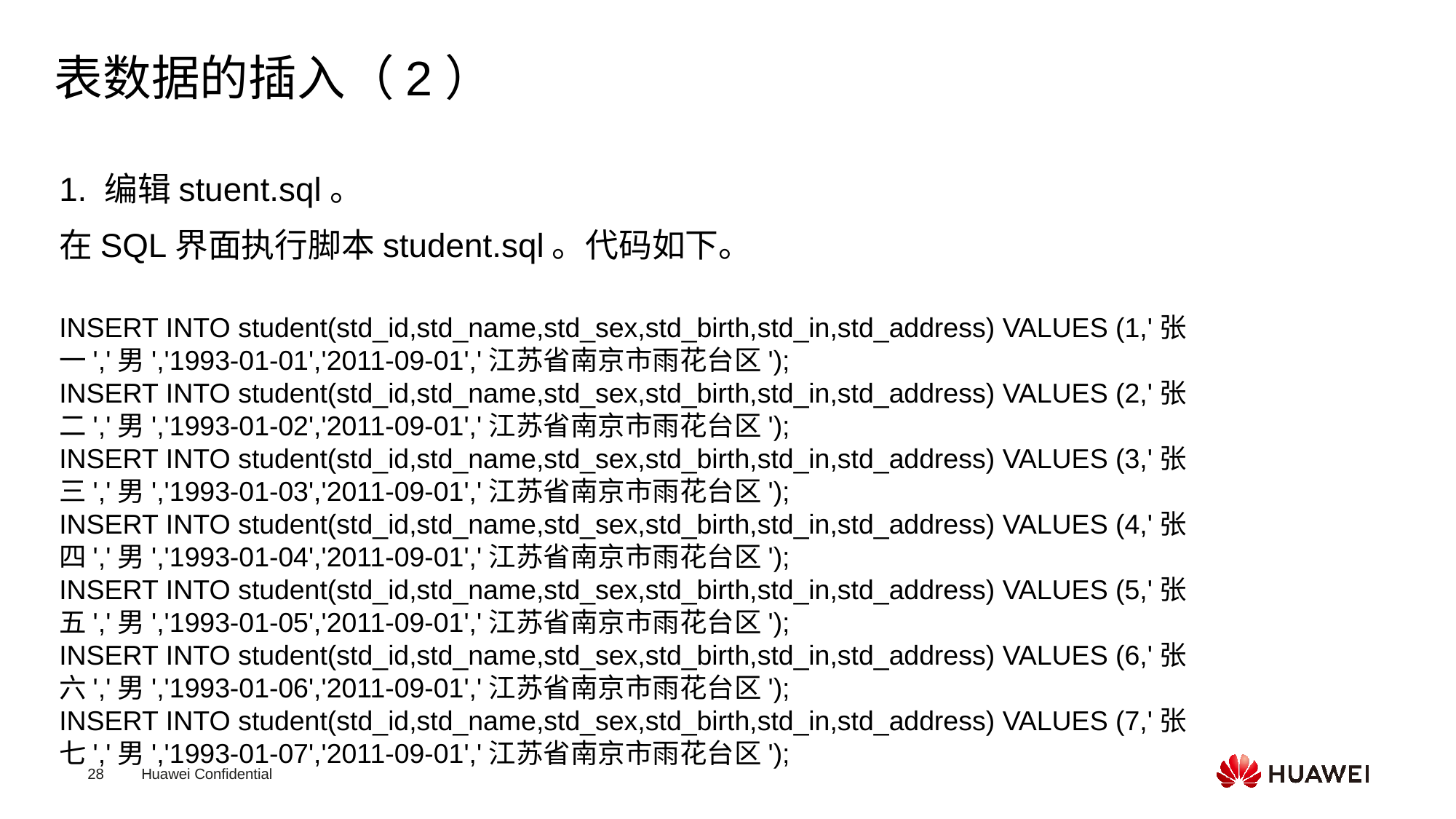

# 表数据的插入（2）
1. 编辑stuent.sql。
在SQL界面执行脚本student.sql。代码如下。

INSERT INTO student(std_id,std_name,std_sex,std_birth,std_in,std_address) VALUES (1,'张一','男','1993-01-01','2011-09-01','江苏省南京市雨花台区');
INSERT INTO student(std_id,std_name,std_sex,std_birth,std_in,std_address) VALUES (2,'张二','男','1993-01-02','2011-09-01','江苏省南京市雨花台区');
INSERT INTO student(std_id,std_name,std_sex,std_birth,std_in,std_address) VALUES (3,'张三','男','1993-01-03','2011-09-01','江苏省南京市雨花台区');
INSERT INTO student(std_id,std_name,std_sex,std_birth,std_in,std_address) VALUES (4,'张四','男','1993-01-04','2011-09-01','江苏省南京市雨花台区');
INSERT INTO student(std_id,std_name,std_sex,std_birth,std_in,std_address) VALUES (5,'张五','男','1993-01-05','2011-09-01','江苏省南京市雨花台区');
INSERT INTO student(std_id,std_name,std_sex,std_birth,std_in,std_address) VALUES (6,'张六','男','1993-01-06','2011-09-01','江苏省南京市雨花台区');
INSERT INTO student(std_id,std_name,std_sex,std_birth,std_in,std_address) VALUES (7,'张七','男','1993-01-07','2011-09-01','江苏省南京市雨花台区');
Text
Text
Text
Text
Text
Text
Text
Text
Text
Text
Text
Text
Text
Text
Text
Text
Text
Text
Text
Text
Text
Text
Text
Text
Text
Text
Text
Text
Text
Text
Text
Text
Text
Text
Text
Text
Text
Text
Text
Text
Text
Text
Text
Text
Text
Text